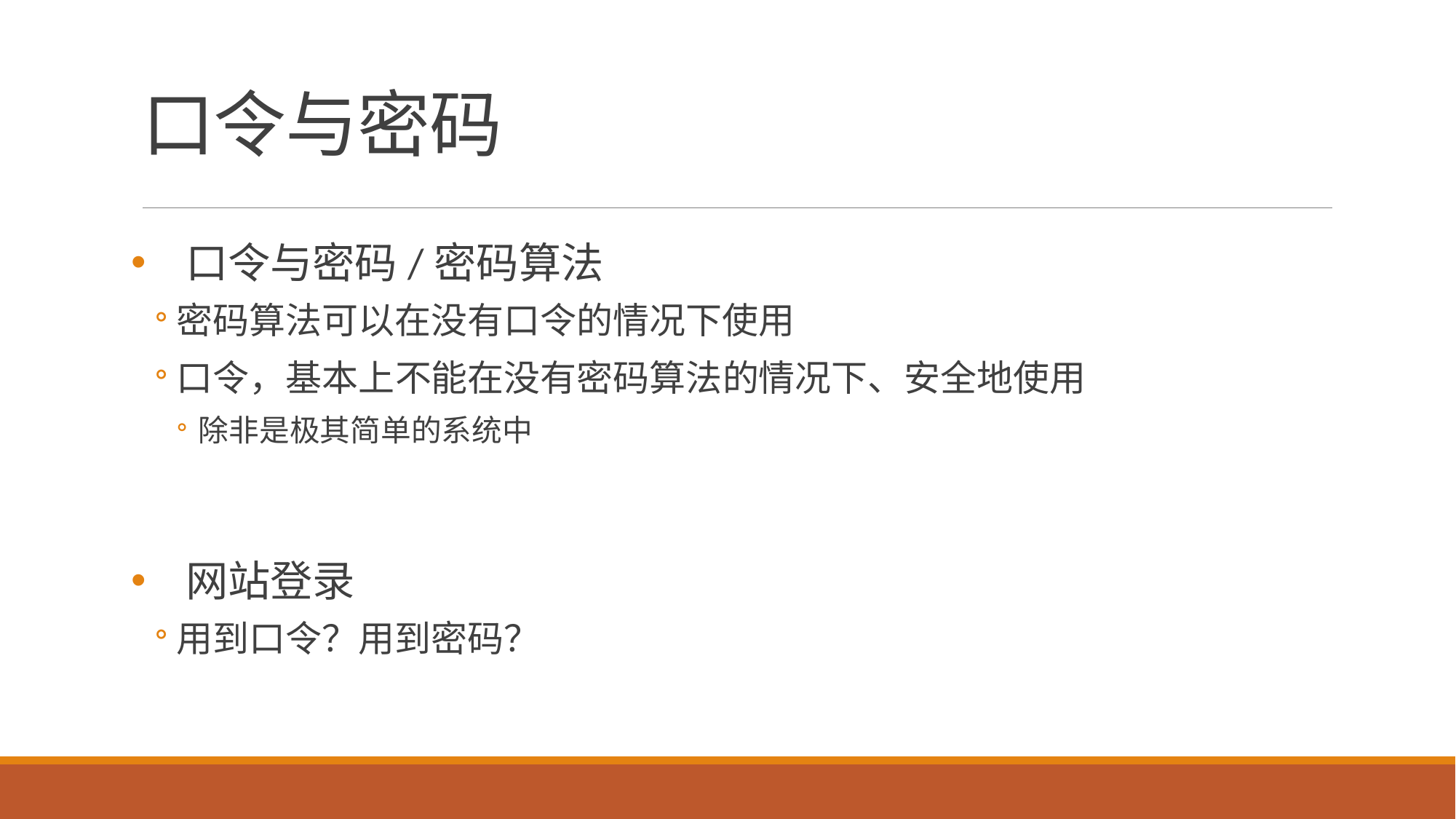

# 口令与密码
口令与密码/密码算法
密码算法可以在没有口令的情况下使用
口令，基本上不能在没有密码算法的情况下、安全地使用
除非是极其简单的系统中

网站登录
用到口令？用到密码？